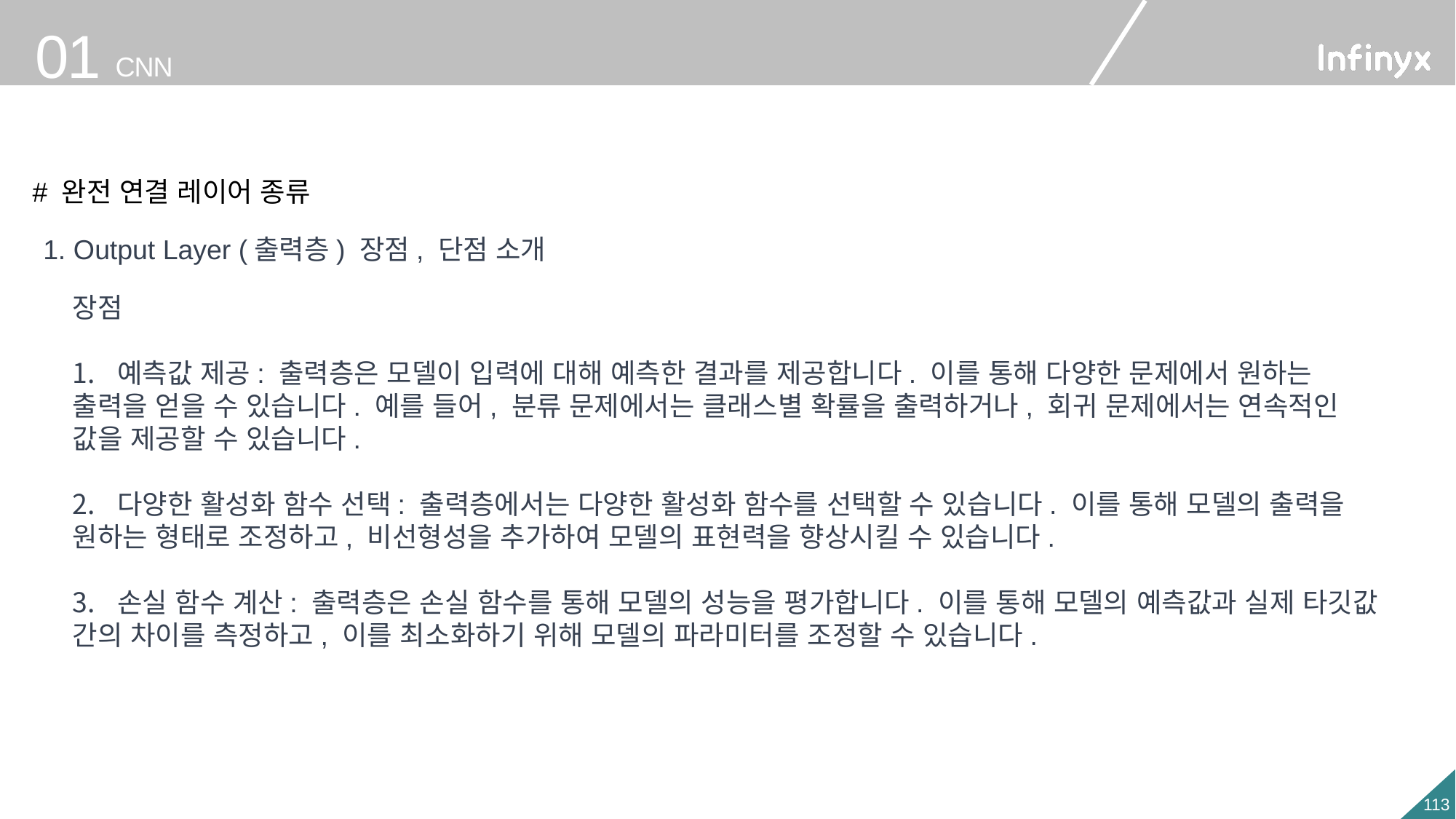

# 완전 연결 레이어 종류
1. Output Layer (출력층) 장점, 단점 소개
장점

  예측값 제공: 출력층은 모델이 입력에 대해 예측한 결과를 제공합니다. 이를 통해 다양한 문제에서 원하는 출력을 얻을 수 있습니다. 예를 들어, 분류 문제에서는 클래스별 확률을 출력하거나, 회귀 문제에서는 연속적인 값을 제공할 수 있습니다.

  다양한 활성화 함수 선택: 출력층에서는 다양한 활성화 함수를 선택할 수 있습니다. 이를 통해 모델의 출력을 원하는 형태로 조정하고, 비선형성을 추가하여 모델의 표현력을 향상시킬 수 있습니다.

  손실 함수 계산: 출력층은 손실 함수를 통해 모델의 성능을 평가합니다. 이를 통해 모델의 예측값과 실제 타깃값 간의 차이를 측정하고, 이를 최소화하기 위해 모델의 파라미터를 조정할 수 있습니다.